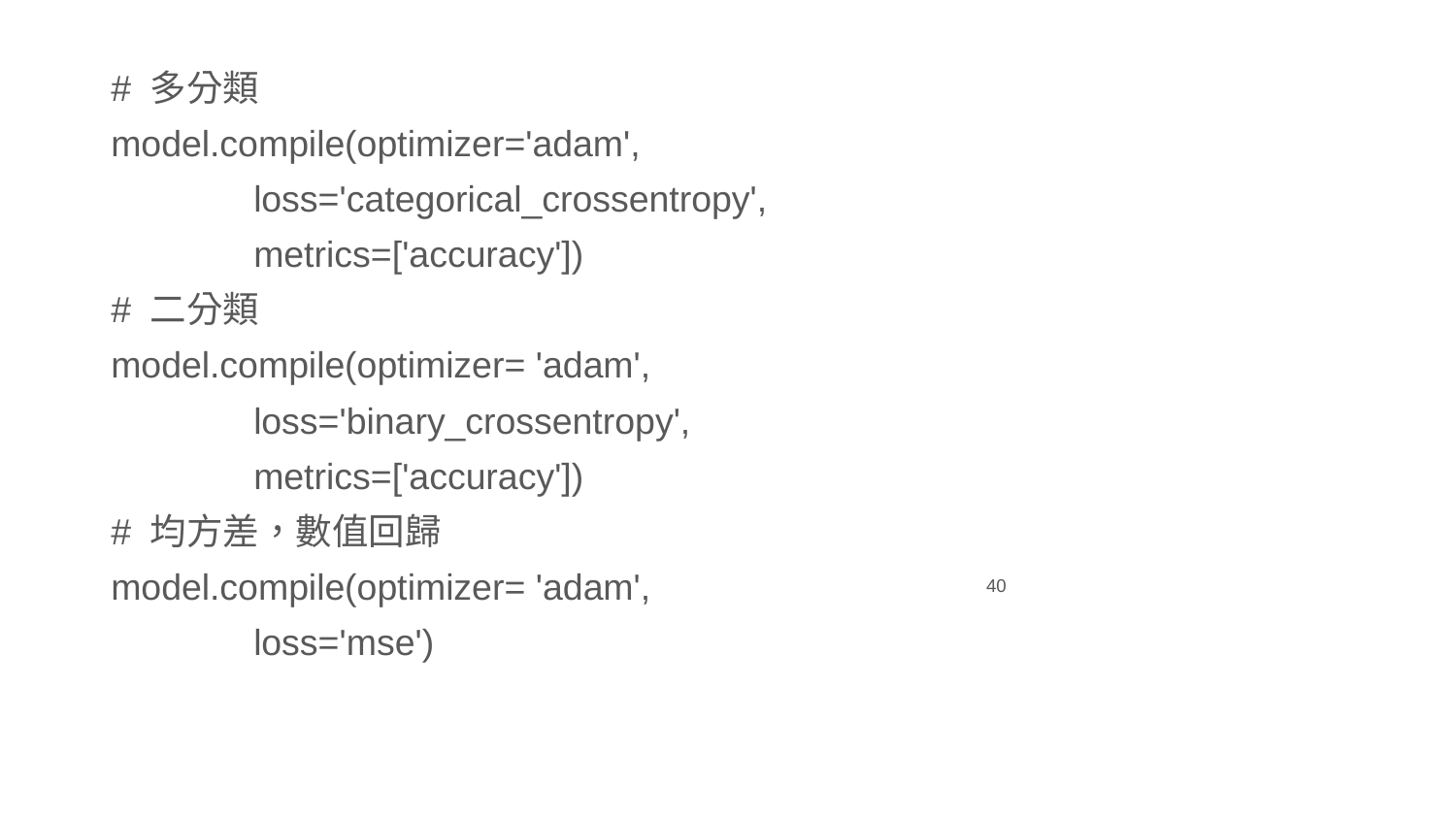

# 多分類
model.compile(optimizer='adam',
              loss='categorical_crossentropy',
              metrics=['accuracy'])
# 二分類
model.compile(optimizer= 'adam',
              loss='binary_crossentropy',
              metrics=['accuracy'])
# 均方差，數值回歸
model.compile(optimizer= 'adam',
              loss='mse')
40